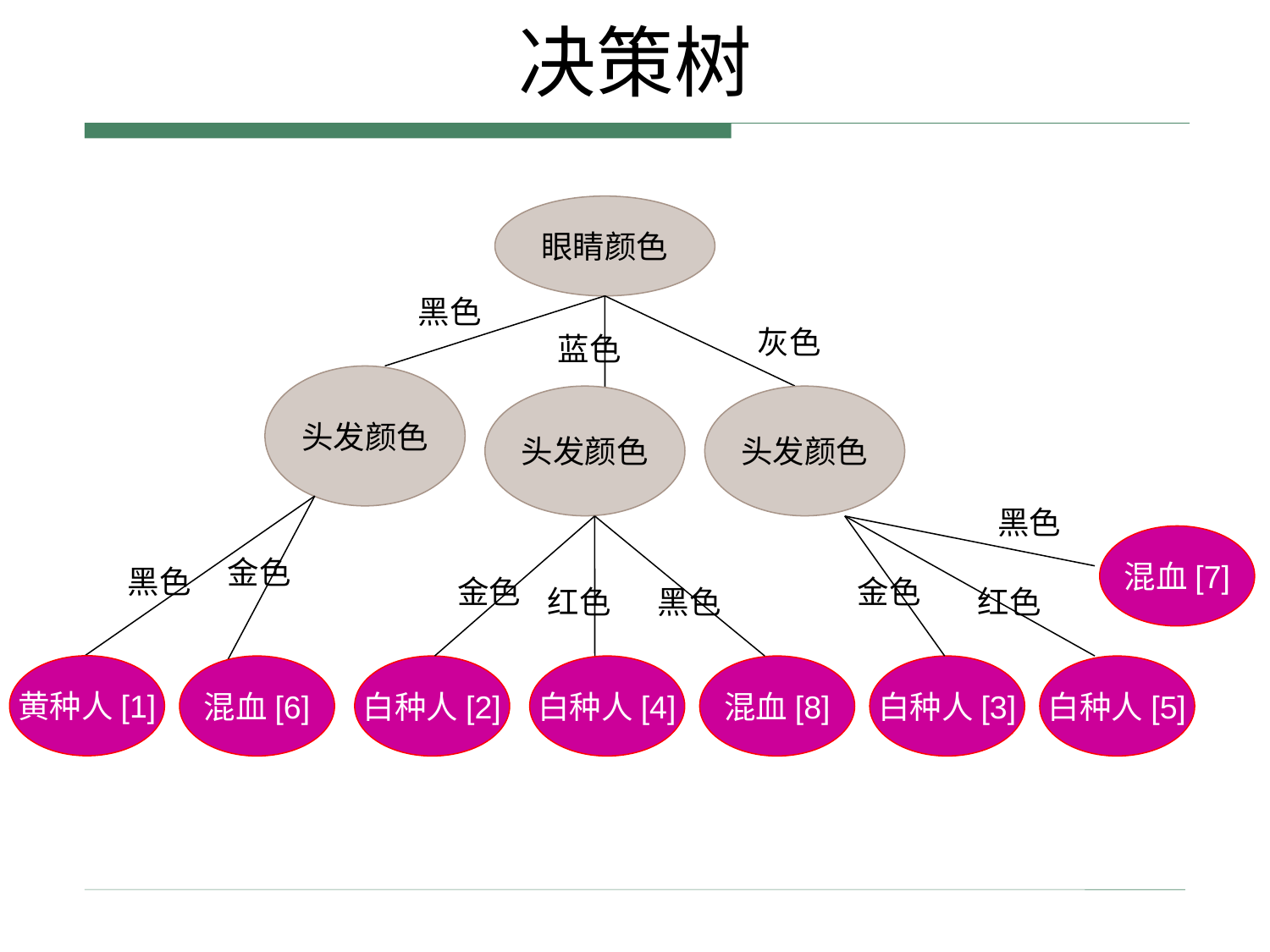

# 决策树
眼睛颜色
黑色

灰色
蓝色
头发颜色
头发颜色
头发颜色

黑色

混血[7]
金色
黑色
金色
金色
红色
黑色
红色
黄种人[1]
混血[6]
白种人[2]
白种人[4]
混血[8]
白种人[3]
白种人[5]
14